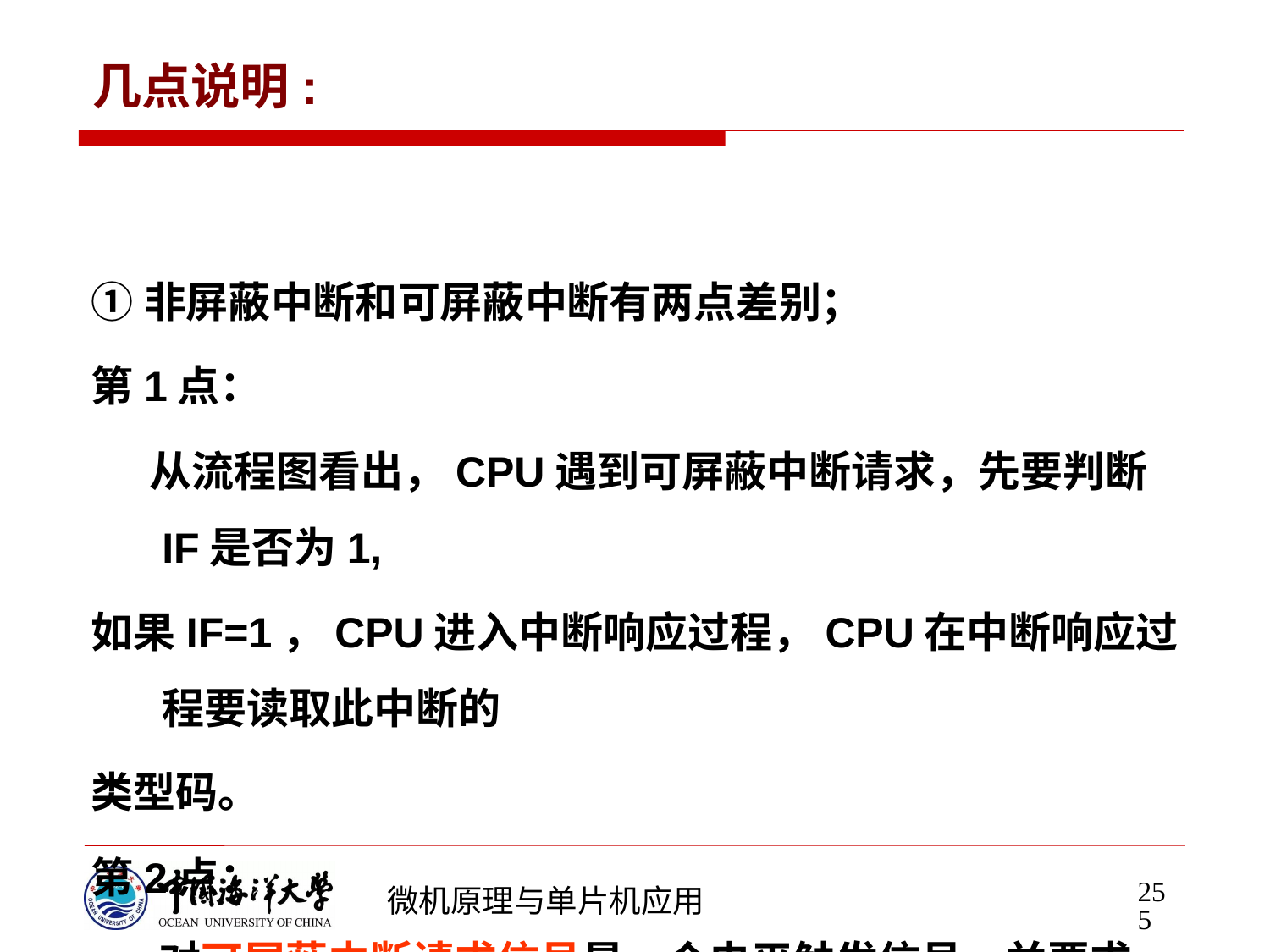

# 几点说明:
①非屏蔽中断和可屏蔽中断有两点差别；
第1点：
     从流程图看出，CPU遇到可屏蔽中断请求，先要判断IF是否为1,
如果IF=1，CPU进入中断响应过程，CPU在中断响应过程要读取此中断的
类型码。
第2点：
      对可屏蔽中断请求信号是一个电平触发信号，并要求INTR信号的
高电平维持到CPU响应中断才结束。
      对非屏蔽中断请求信号，要求是一个上升沿触发信号，并且在上
升沿之后，能够维持两个时钟周期的高电平。
255